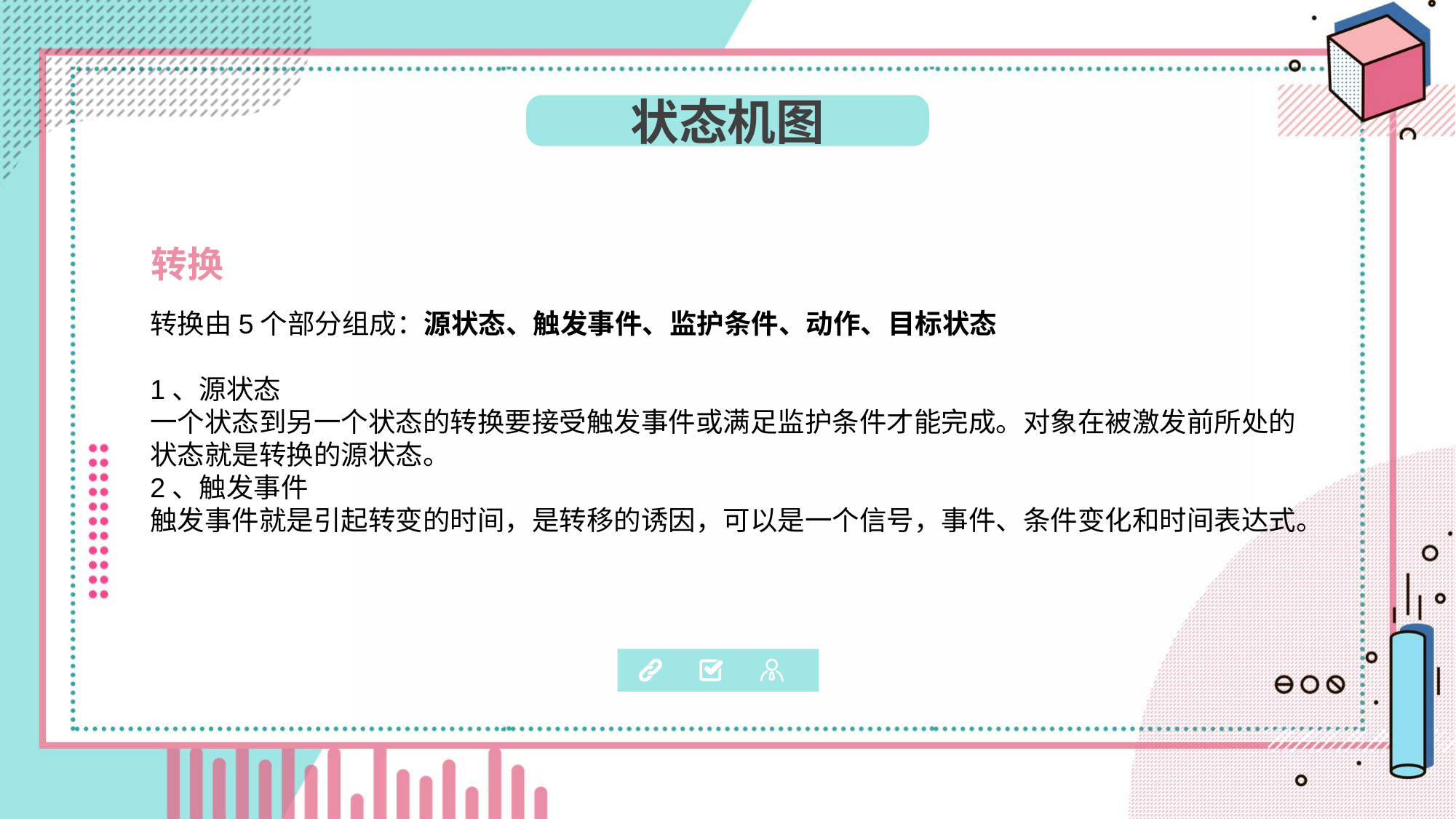

状态机图
转换
转换由5个部分组成：源状态、触发事件、监护条件、动作、目标状态

1、源状态
一个状态到另一个状态的转换要接受触发事件或满足监护条件才能完成。对象在被激发前所处的状态就是转换的源状态。
2、触发事件
触发事件就是引起转变的时间，是转移的诱因，可以是一个信号，事件、条件变化和时间表达式。